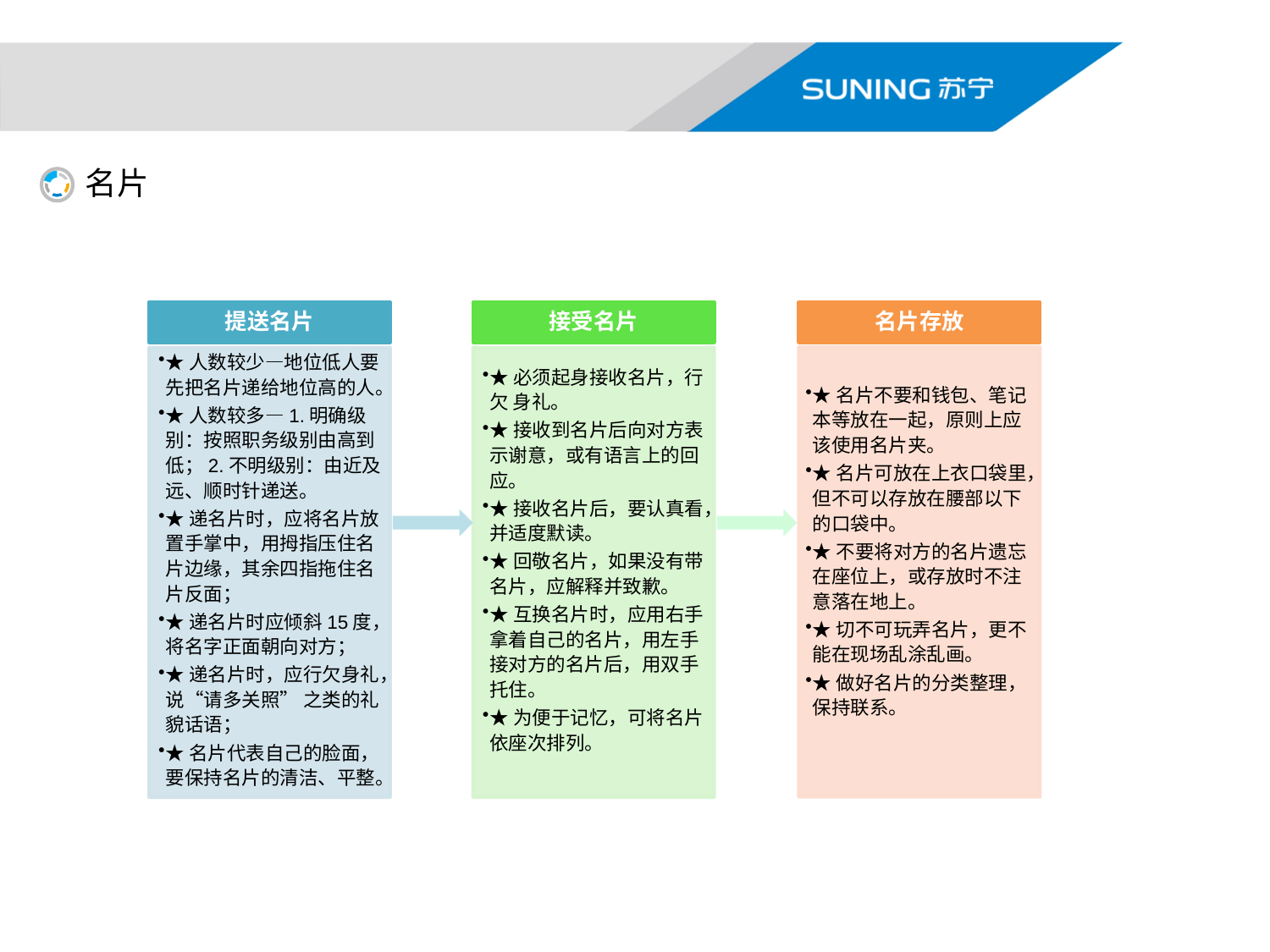

名片

### Chart

| Category | 列1 |
|---|---|
| 第一季度 | 5.0 |
| 第二季度 | 5.0 |
| 第三季度 | 5.0 |
| 第四季度 | 5.0 |
| 第五基地 | 5.0 |

提送名片

接受名片

名片存放
★人数较少—地位低人要先把名片递给地位高的人。
★人数较多—1.明确级别：按照职务级别由高到低；2.不明级别：由近及远、顺时针递送。
★递名片时，应将名片放置手掌中，用拇指压住名片边缘，其余四指拖住名片反面；
★递名片时应倾斜15度，将名字正面朝向对方；
★递名片时，应行欠身礼，说“请多关照” 之类的礼貌话语；
★名片代表自己的脸面，要保持名片的清洁、平整。

★名片不要和钱包、笔记本等放在一起，原则上应该使用名片夹。
★名片可放在上衣口袋里，但不可以存放在腰部以下的口袋中。
★不要将对方的名片遗忘在座位上，或存放时不注意落在地上。
★切不可玩弄名片，更不能在现场乱涂乱画。
★做好名片的分类整理，保持联系。

★必须起身接收名片，行欠 身礼。
★接收到名片后向对方表示谢意，或有语言上的回应。
★接收名片后，要认真看，并适度默读。
★回敬名片，如果没有带名片，应解释并致歉。
★互换名片时，应用右手拿着自己的名片，用左手接对方的名片后，用双手托住。
★为便于记忆，可将名片依座次排列。